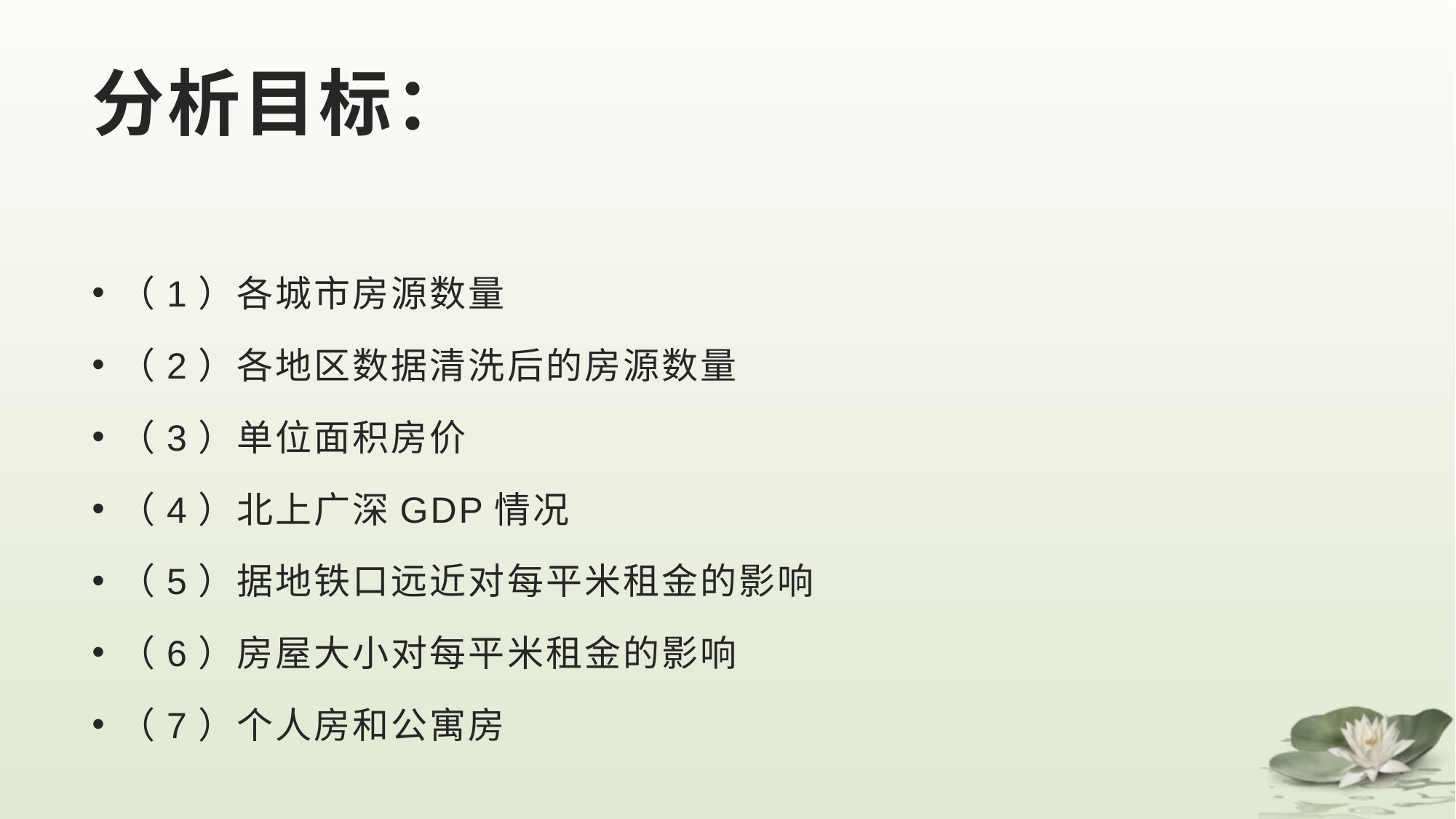

# 分析目标：
（1）各城市房源数量
（2）各地区数据清洗后的房源数量
（3）单位面积房价
（4）北上广深GDP情况
（5）据地铁口远近对每平米租金的影响
（6）房屋大小对每平米租金的影响
（7）个人房和公寓房